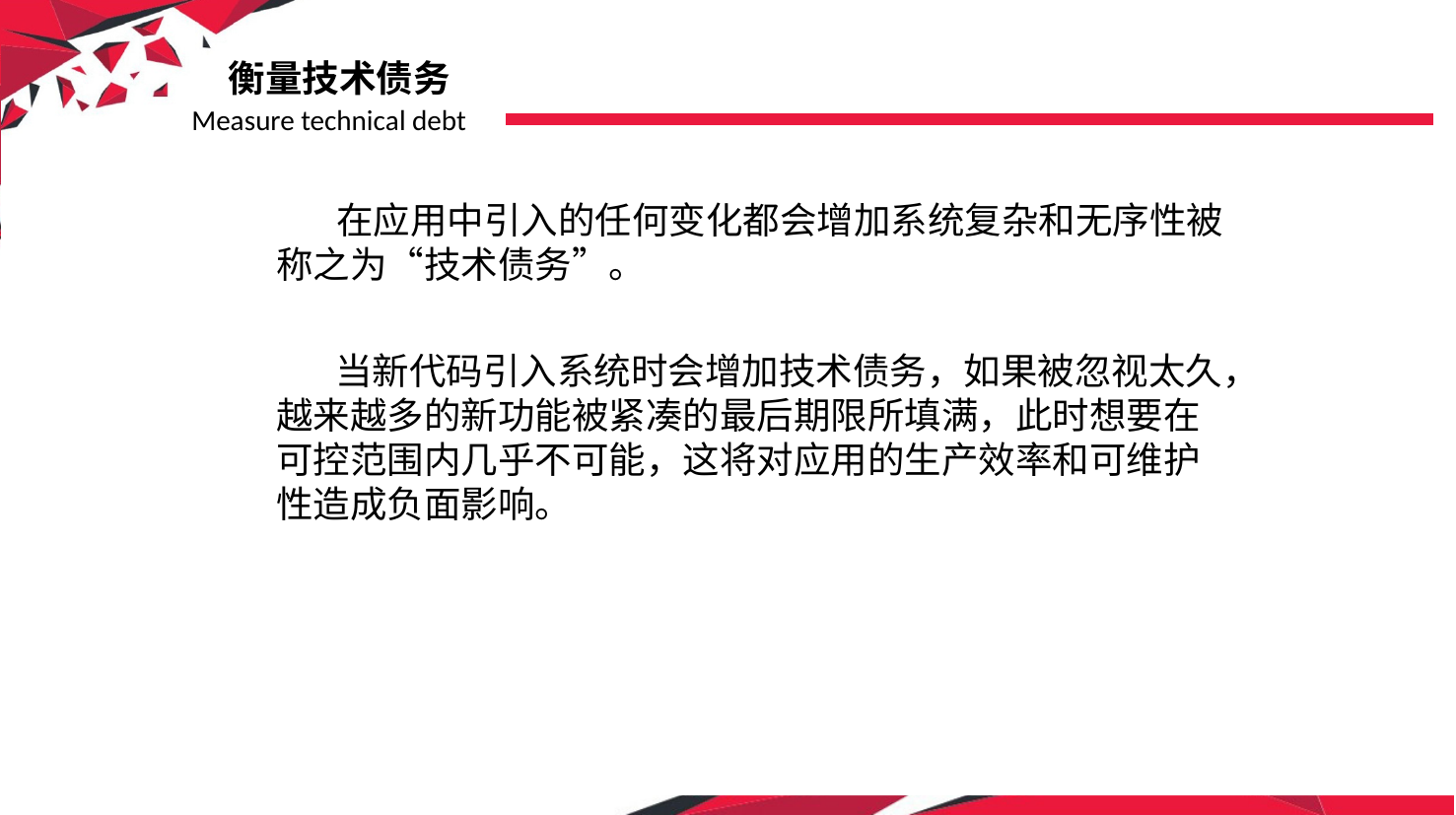

衡量技术债务
Measure technical debt

       在应用中引入的任何变化都会增加系统复杂和无序性被称之为“技术债务”。
      当新代码引入系统时会增加技术债务，如果被忽视太久，越来越多的新功能被紧凑的最后期限所填满，此时想要在可控范围内几乎不可能，这将对应用的生产效率和可维护性造成负面影响。